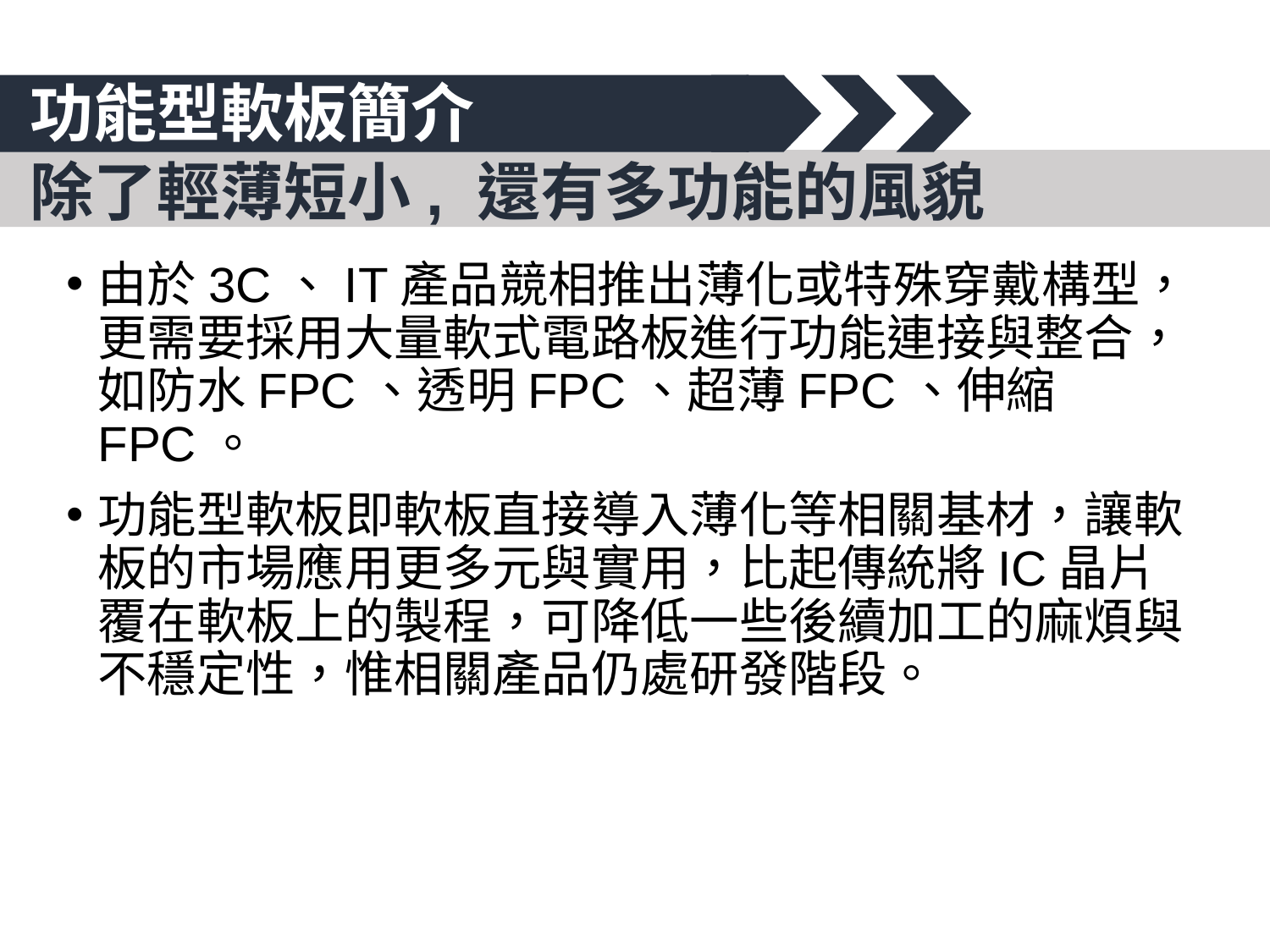

功能型軟板簡介
除了輕薄短小, 還有多功能的風貌
由於3C、IT產品競相推出薄化或特殊穿戴構型，更需要採用大量軟式電路板進行功能連接與整合，如防水FPC、透明FPC、超薄FPC、伸縮FPC。
功能型軟板即軟板直接導入薄化等相關基材，讓軟板的市場應用更多元與實用，比起傳統將IC晶片覆在軟板上的製程，可降低一些後續加工的麻煩與不穩定性，惟相關產品仍處研發階段。